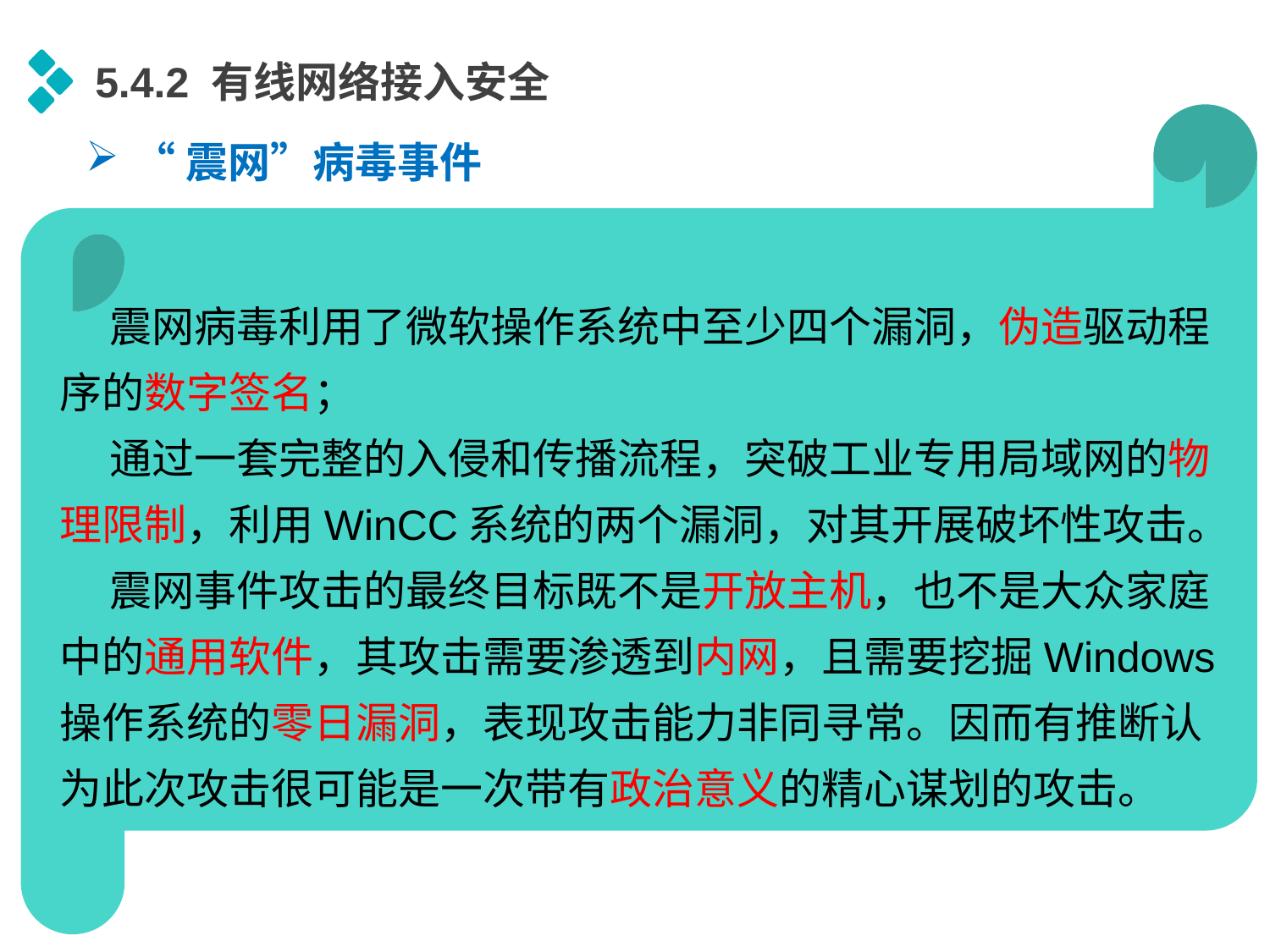

5.4.2 有线网络接入安全

“震网”病毒事件
震网病毒利用了微软操作系统中至少四个漏洞，伪造驱动程序的数字签名；
通过一套完整的入侵和传播流程，突破工业专用局域网的物理限制，利用WinCC系统的两个漏洞，对其开展破坏性攻击。
震网事件攻击的最终目标既不是开放主机，也不是大众家庭中的通用软件，其攻击需要渗透到内网，且需要挖掘Windows操作系统的零日漏洞，表现攻击能力非同寻常。因而有推断认为此次攻击很可能是一次带有政治意义的精心谋划的攻击。